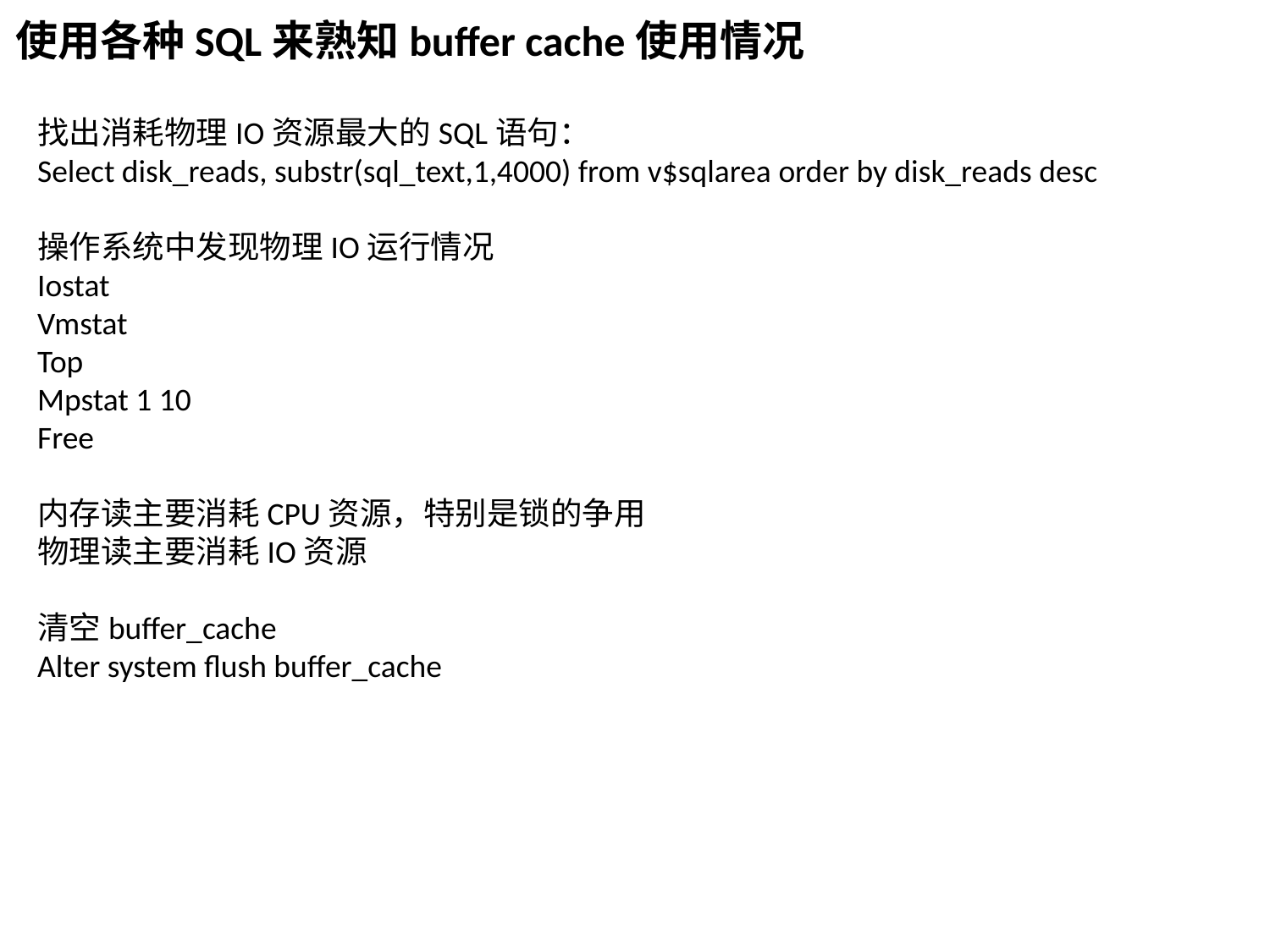

使用各种SQL来熟知buffer cache使用情况
找出消耗物理IO资源最大的SQL语句：
Select disk_reads, substr(sql_text,1,4000) from v$sqlarea order by disk_reads desc

操作系统中发现物理IO运行情况
Iostat
Vmstat
Top
Mpstat 1 10
Free

内存读主要消耗CPU资源，特别是锁的争用
物理读主要消耗IO资源

清空buffer_cache
Alter system flush buffer_cache